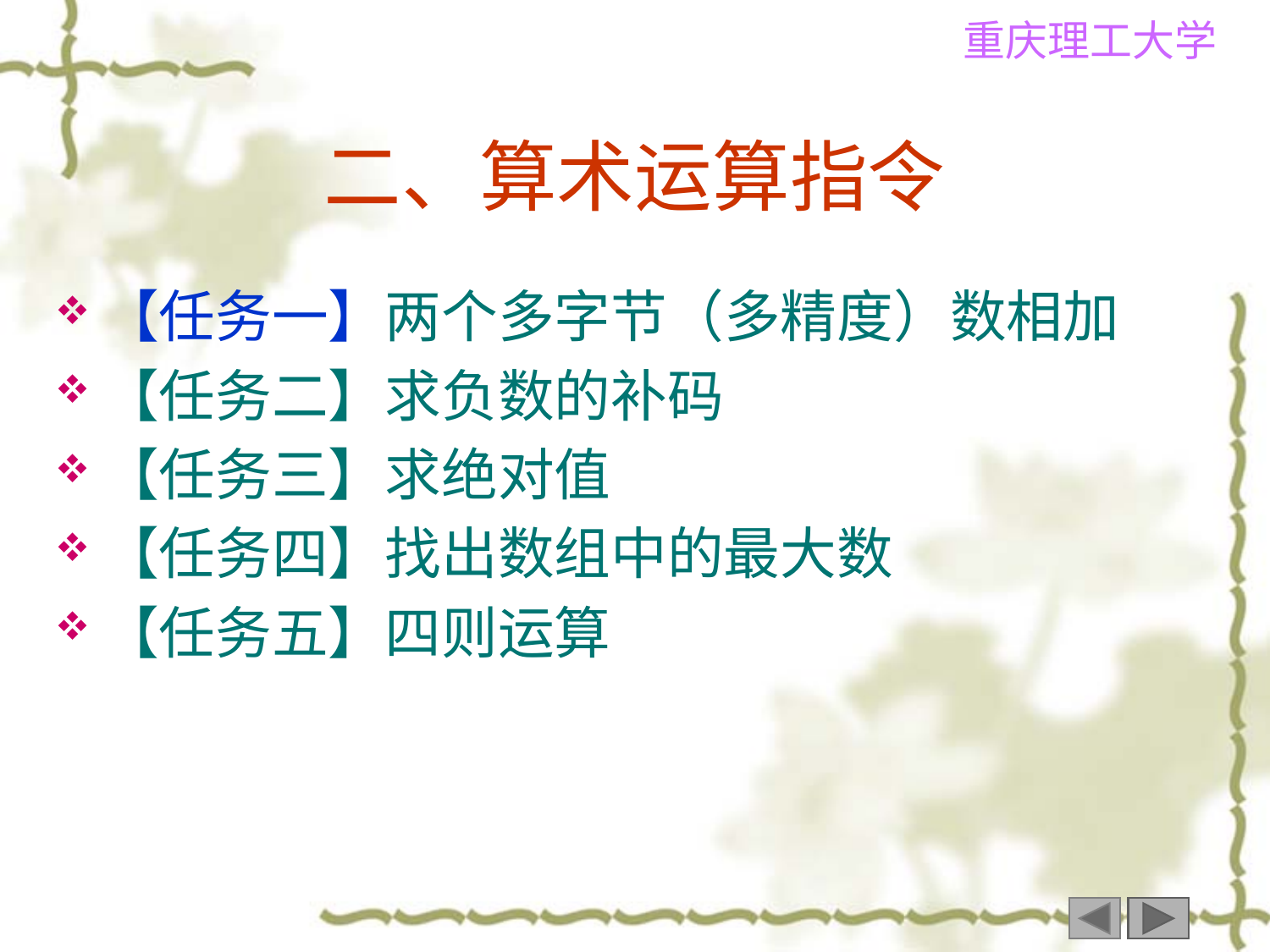

# 二、算术运算指令
【任务一】两个多字节（多精度）数相加
【任务二】求负数的补码
【任务三】求绝对值
【任务四】找出数组中的最大数
【任务五】四则运算